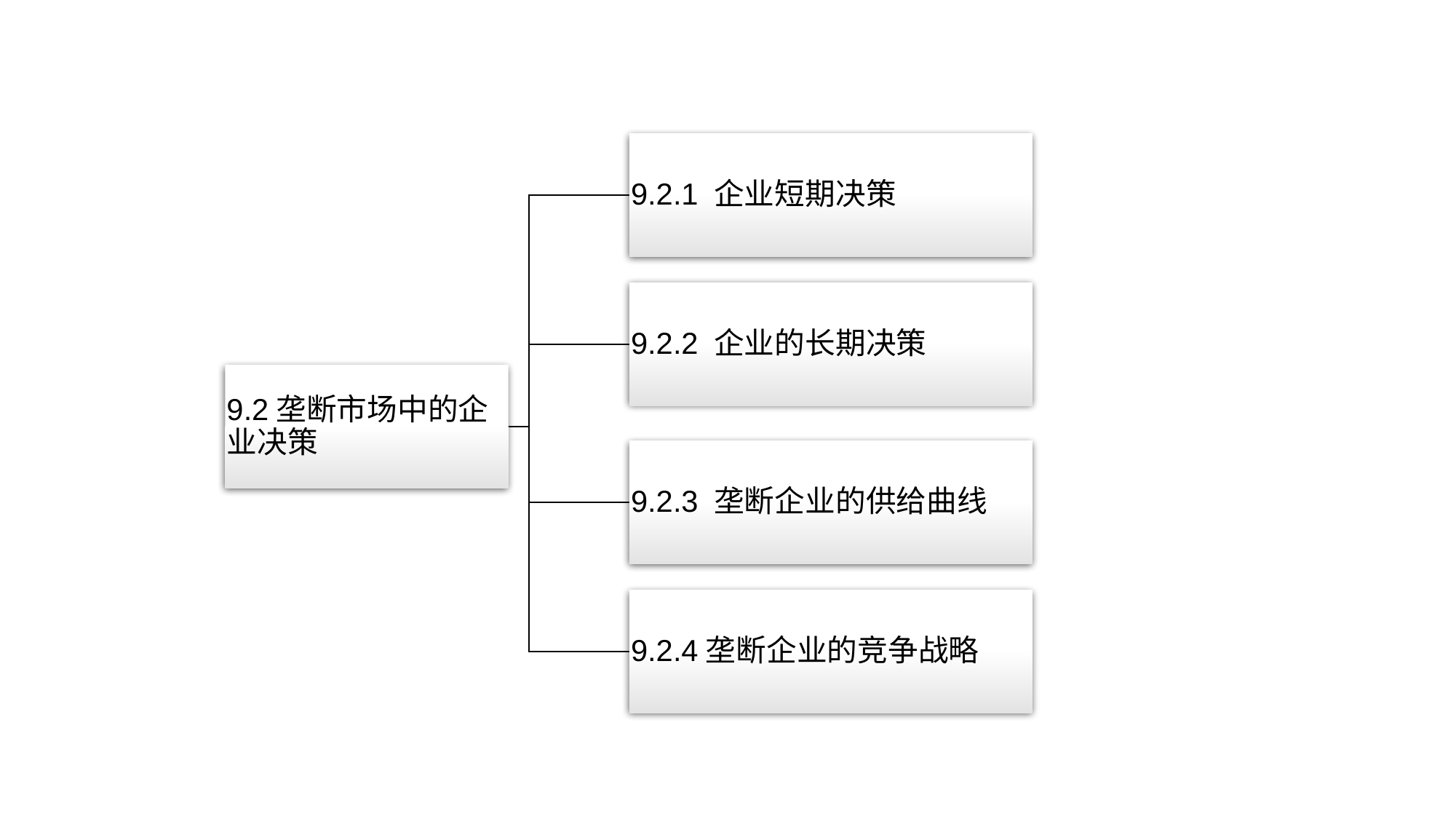

9.2垄断市场中的企业决策
9.2.1 企业短期决策
9.2.2 企业的长期决策
9.2.3 垄断企业的供给曲线
9.2.4垄断企业的竞争战略